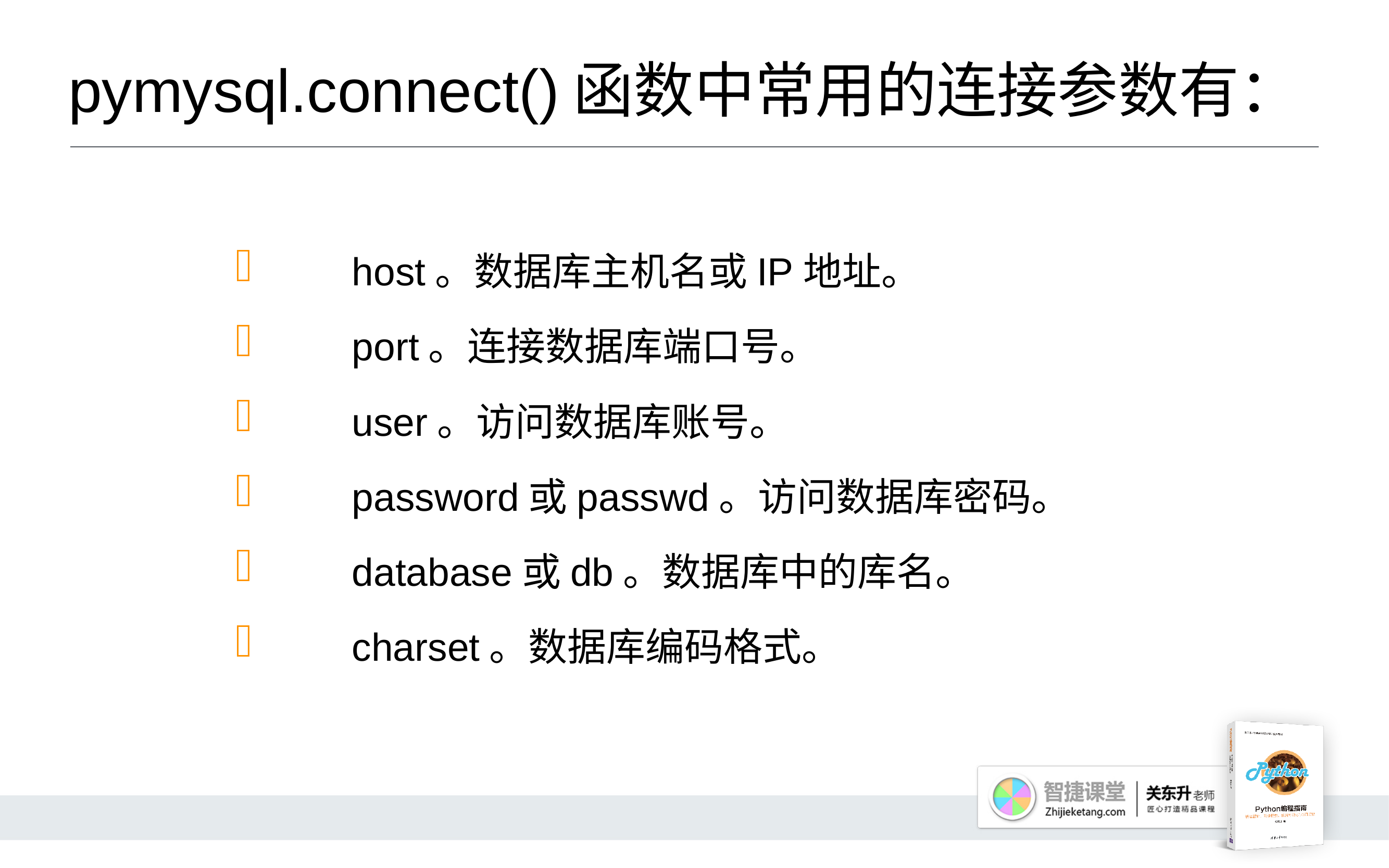

# pymysql.connect()函数中常用的连接参数有：
	host。数据库主机名或IP地址。
	port。连接数据库端口号。
	user。访问数据库账号。
	password或passwd。访问数据库密码。
	database或db。数据库中的库名。
	charset。数据库编码格式。